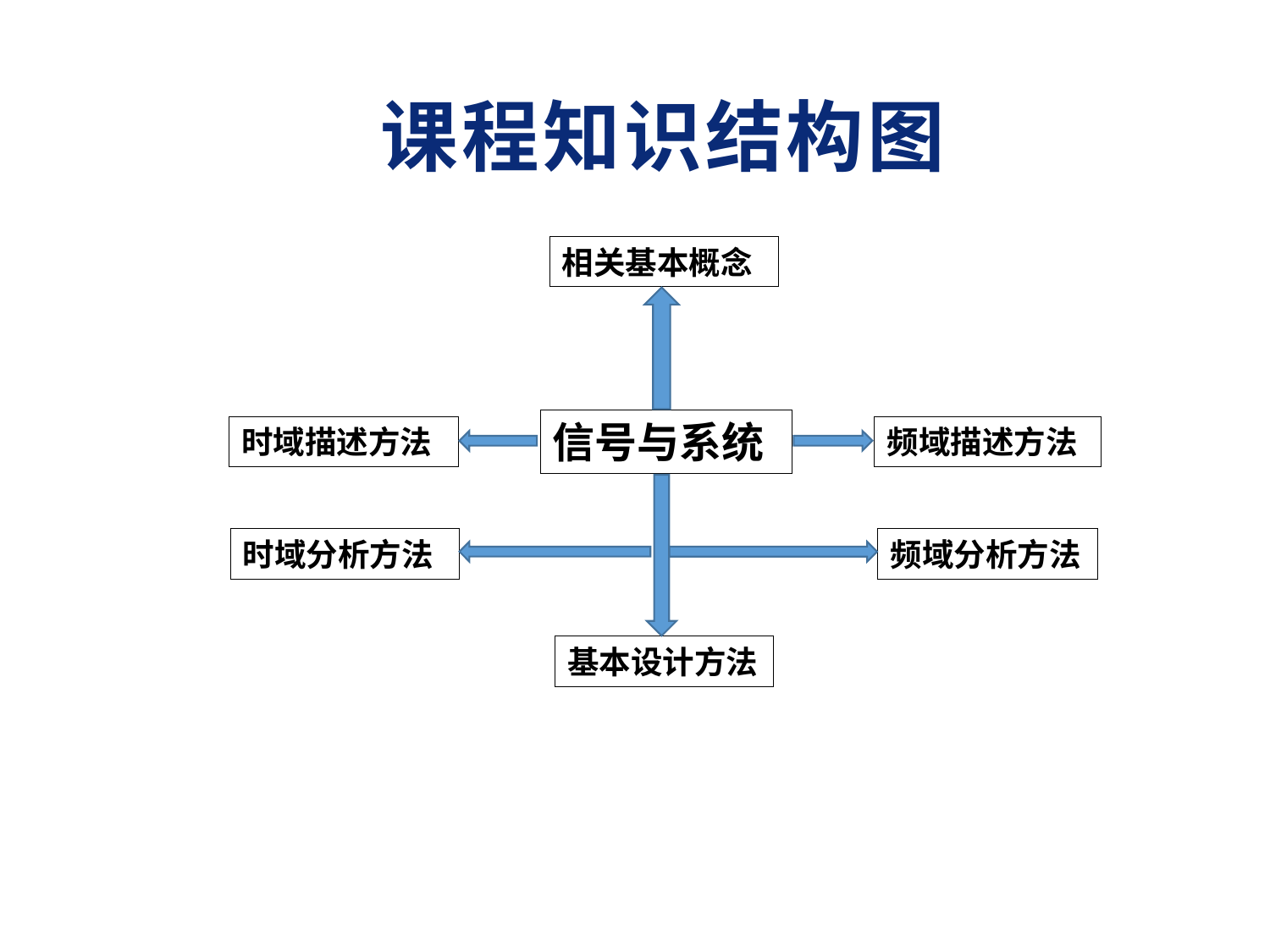

# 课程知识结构图
相关基本概念

信号与系统
时域描述方法
频域描述方法

时域分析方法
频域分析方法

基本设计方法